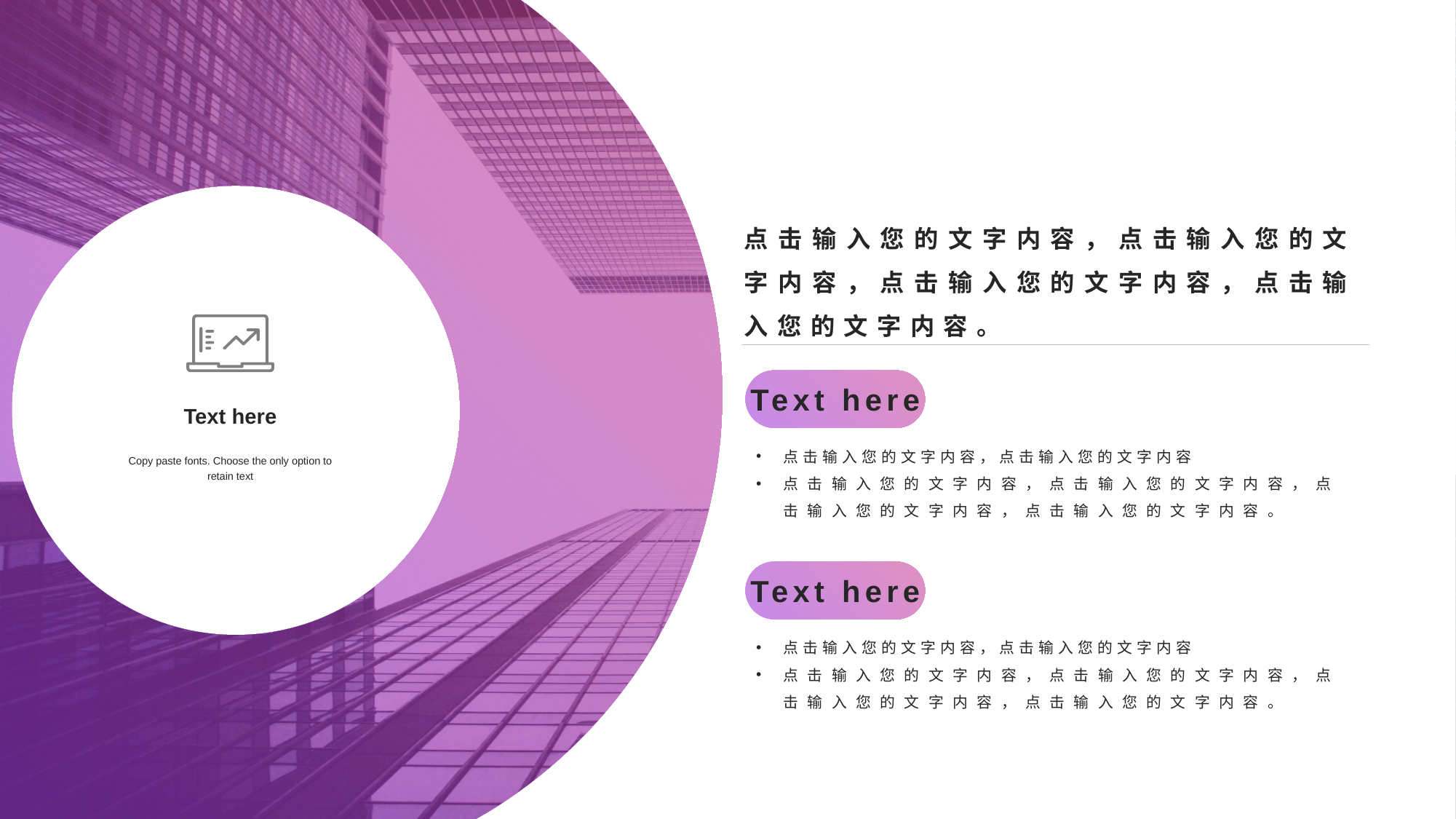

点击输入您的文字内容，点击输入您的文字内容，点击输入您的文字内容，点击输入您的文字内容。

Text here
Text here
点击输入您的文字内容，点击输入您的文字内容
点击输入您的文字内容，点击输入您的文字内容，点击输入您的文字内容，点击输入您的文字内容。
Copy paste fonts. Choose the only option to retain text
Text here
点击输入您的文字内容，点击输入您的文字内容
点击输入您的文字内容，点击输入您的文字内容，点击输入您的文字内容，点击输入您的文字内容。